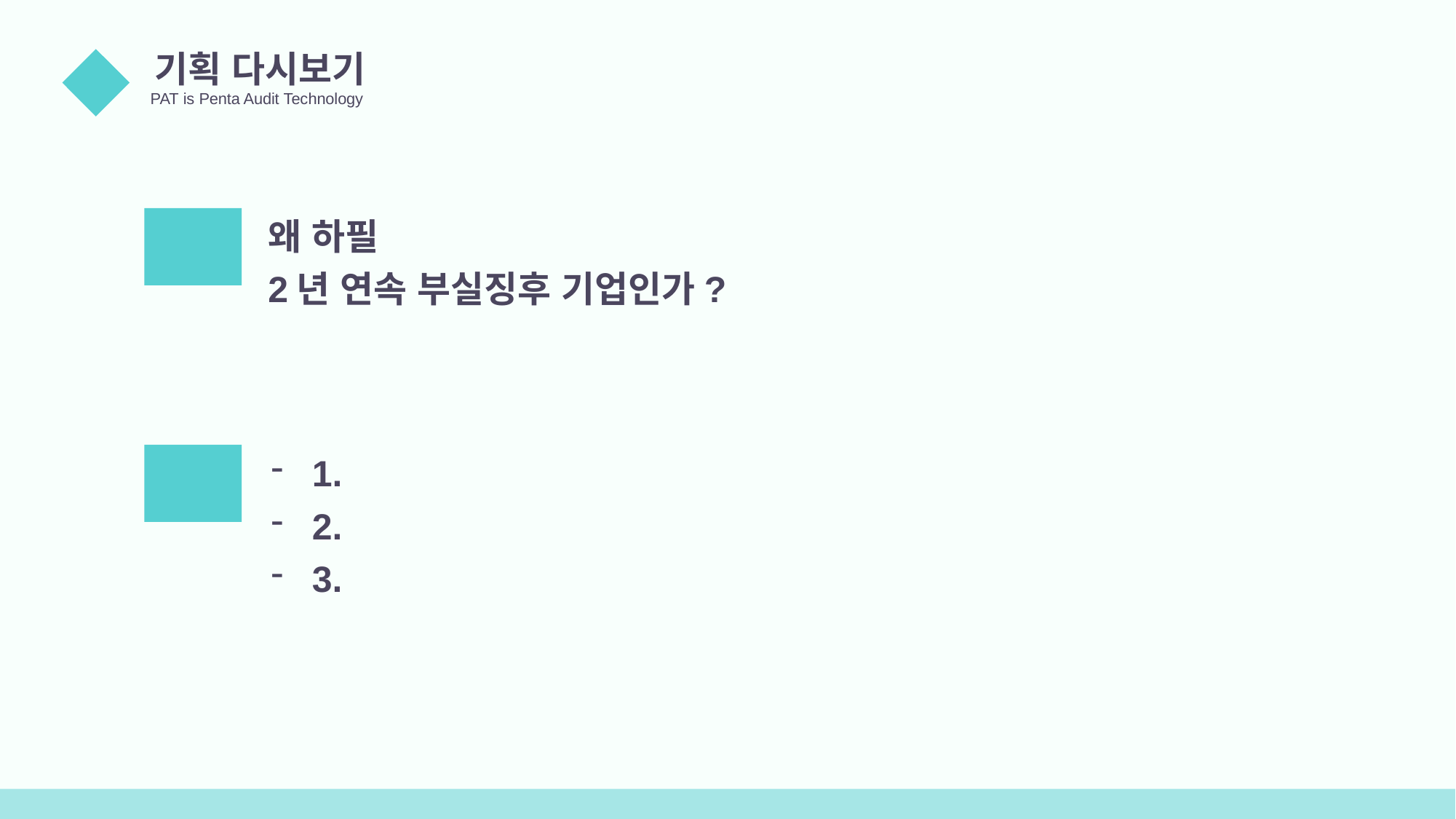

기획 다시보기
PAT is Penta Audit Technology

01
Why
왜 하필
2년 연속 부실징후 기업인가?
Cause
1.
2.
3.